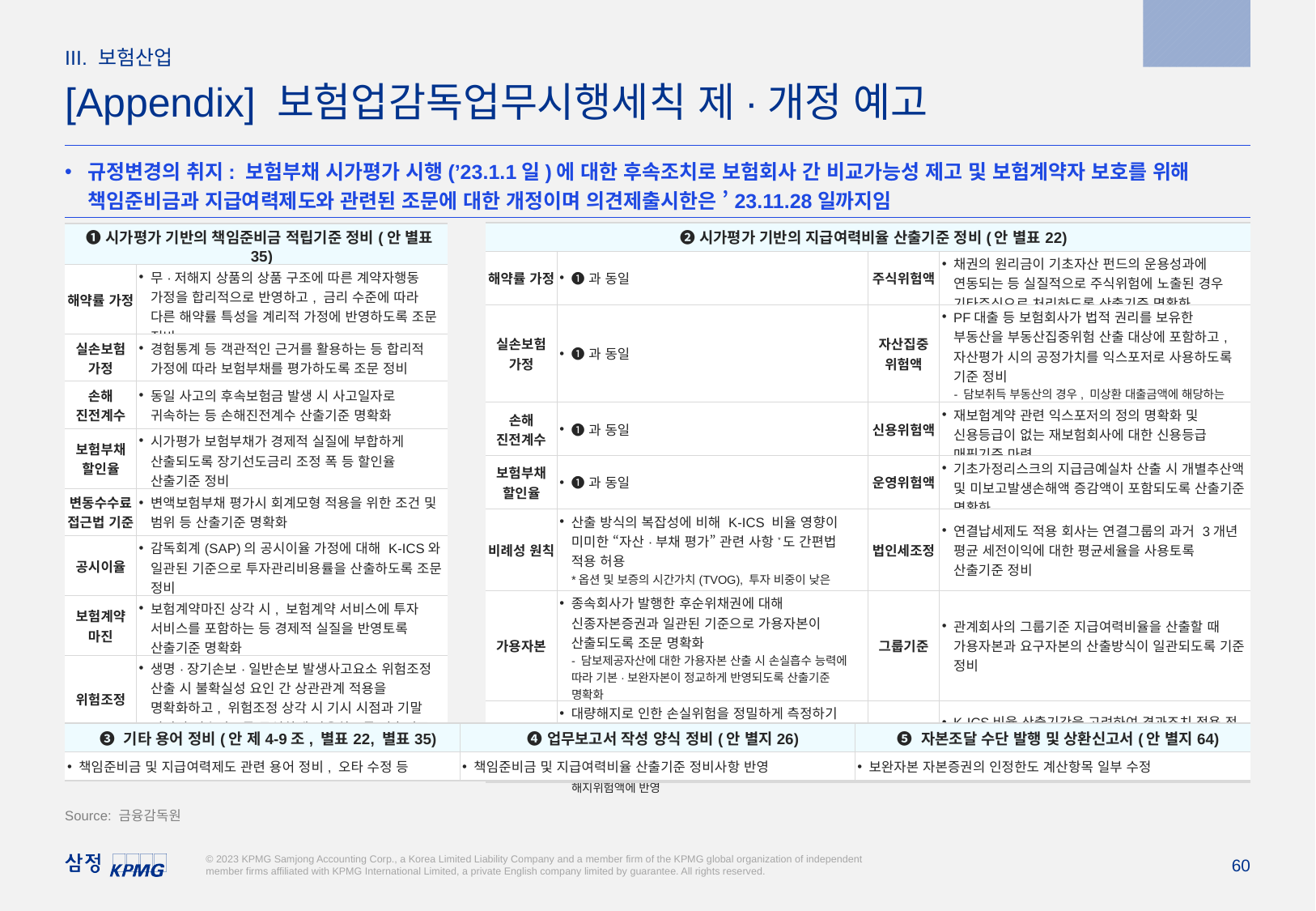

2023.10.19
III. 보험산업
[Appendix] 보험업감독업무시행세칙 제·개정 예고
규정변경의 취지: 보험부채 시가평가 시행(’23.1.1일)에 대한 후속조치로 보험회사 간 비교가능성 제고 및 보험계약자 보호를 위해 책임준비금과 지급여력제도와 관련된 조문에 대한 개정이며 의견제출시한은 ’23.11.28일까지임
| ❷시가평가 기반의 지급여력비율 산출기준 정비(안 별표22) |  |  |  |
| --- | --- | --- | --- |
| 해약률 가정 | ❶과 동일 | 주식위험액 | 채권의 원리금이 기초자산 펀드의 운용성과에 연동되는 등 실질적으로 주식위험에 노출된 경우 기타주식으로 처리하도록 산출기준 명확화 |
| 실손보험 가정 | ❶과 동일 | 자산집중 위험액 | PF대출 등 보험회사가 법적 권리를 보유한 부동산을 부동산집중위험 산출 대상에 포함하고, 자산평가 시의 공정가치를 익스포저로 사용하도록 기준 정비 - 담보취득 부동산의 경우, 미상환 대출금액에 해당하는 근저당 설정금액을 익스포저로 사용하도록 명확화 |
| 손해 진전계수 | ❶과 동일 | 신용위험액 | 재보험계약 관련 익스포저의 정의 명확화 및 신용등급이 없는 재보험회사에 대한 신용등급 매핑기준 마련 |
| 보험부채 할인율 | ❶과 동일 | 운영위험액 | 기초가정리스크의 지급금예실차 산출 시 개별추산액 및 미보고발생손해액 증감액이 포함되도록 산출기준 명확화 |
| 비례성 원칙 | 산출 방식의 복잡성에 비해 K-ICS 비율 영향이 미미한 “자산·부채 평가” 관련 사항\*도 간편법 적용 허용 \*옵션 및 보증의 시간가치(TVOG), 투자 비중이 낮은 해외통화의 할인율 등 | 법인세조정 | 연결납세제도 적용 회사는 연결그룹의 과거 3개년 평균 세전이익에 대한 평균세율을 사용토록 산출기준 정비 |
| 가용자본 | 종속회사가 발행한 후순위채권에 대해 신종자본증권과 일관된 기준으로 가용자본이 산출되도록 조문 명확화 - 담보제공자산에 대한 가용자본 산출 시 손실흡수 능력에 따라 기본·보완자본이 정교하게 반영되도록 산출기준 명확화 - 지급여력 제고를 위해 他 금융기관과 상호 보유한 자본증권에 해당하는 사례 제시 | 그룹기준 | 관계회사의 그룹기준 지급여력비율을 산출할 때 가용자본과 요구자본의 산출방식이 일관되도록 기준 정비 |
| 해지위험액 | 대량해지로 인한 손실위험을 정밀하게 측정하기 위해 보장성·저축성보험의 해지율 차이를 충격수준에 반영 - 무·저해지 상품의 경우, 납입기간 전·후의 해지율 변화를 해지위험액에 반영 | 경과조치 | K-ICS비율 산출기간을 고려하여 경과조치 적용 전 K-ICS비율 100%미만 회사의 개선계획 이행실적 제출기한 변경 |
| ❶시가평가 기반의 책임준비금 적립기준 정비(안 별표35) |  |
| --- | --- |
| 해약률 가정 | 무·저해지 상품의 상품 구조에 따른 계약자행동 가정을 합리적으로 반영하고, 금리 수준에 따라 다른 해약률 특성을 계리적 가정에 반영하도록 조문 정비 |
| 실손보험 가정 | 경험통계 등 객관적인 근거를 활용하는 등 합리적 가정에 따라 보험부채를 평가하도록 조문 정비 |
| 손해 진전계수 | 동일 사고의 후속보험금 발생 시 사고일자로 귀속하는 등 손해진전계수 산출기준 명확화 |
| 보험부채 할인율 | 시가평가 보험부채가 경제적 실질에 부합하게 산출되도록 장기선도금리 조정 폭 등 할인율 산출기준 정비 |
| 변동수수료 접근법 기준 | 변액보험부채 평가시 회계모형 적용을 위한 조건 및 범위 등 산출기준 명확화 |
| 공시이율 | 감독회계(SAP)의 공시이율 가정에 대해 K-ICS와 일관된 기준으로 투자관리비용률을 산출하도록 조문 정비 |
| 보험계약 마진 | 보험계약마진 상각 시, 보험계약 서비스에 투자 서비스를 포함하는 등 경제적 실질을 반영토록 산출기준 명확화 |
| 위험조정 | 생명·장기손보·일반손보 발생사고요소 위험조정 산출 시 불확실성 요인 간 상관관계 적용을 명확화하고, 위험조정 상각 시 기시 시점과 기말 시점의 기초자료를 동일하게 사용하도록 산출기준 명확화 |

| ❸ 기타 용어 정비(안 제4-9조, 별표22, 별표35) | ❹업무보고서 작성 양식 정비(안 별지26) | ❺ 자본조달 수단 발행 및 상환신고서(안 별지64) |
| --- | --- | --- |
| 책임준비금 및 지급여력제도 관련 용어 정비, 오타 수정 등 | 책임준비금 및 지급여력비율 산출기준 정비사항 반영 | 보완자본 자본증권의 인정한도 계산항목 일부 수정 |
Source: 금융감독원